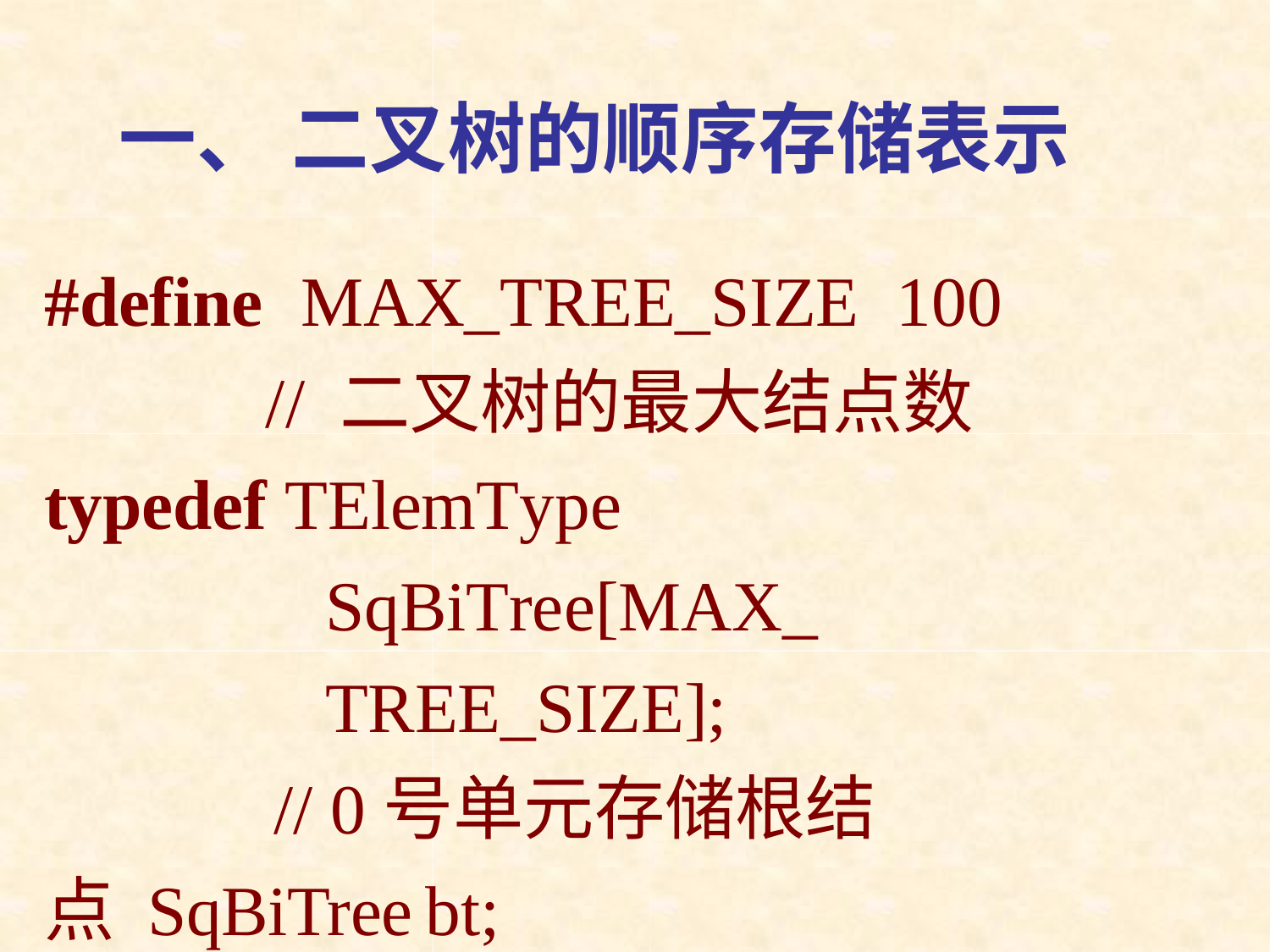

# 一、 二叉树的顺序存储表示
#define	MAX_TREE_SIZE	100
// 二叉树的最大结点数
typedef TElemType	SqBiTree[MAX_  TREE_SIZE];
// 0号单元存储根结点 SqBiTree	bt;